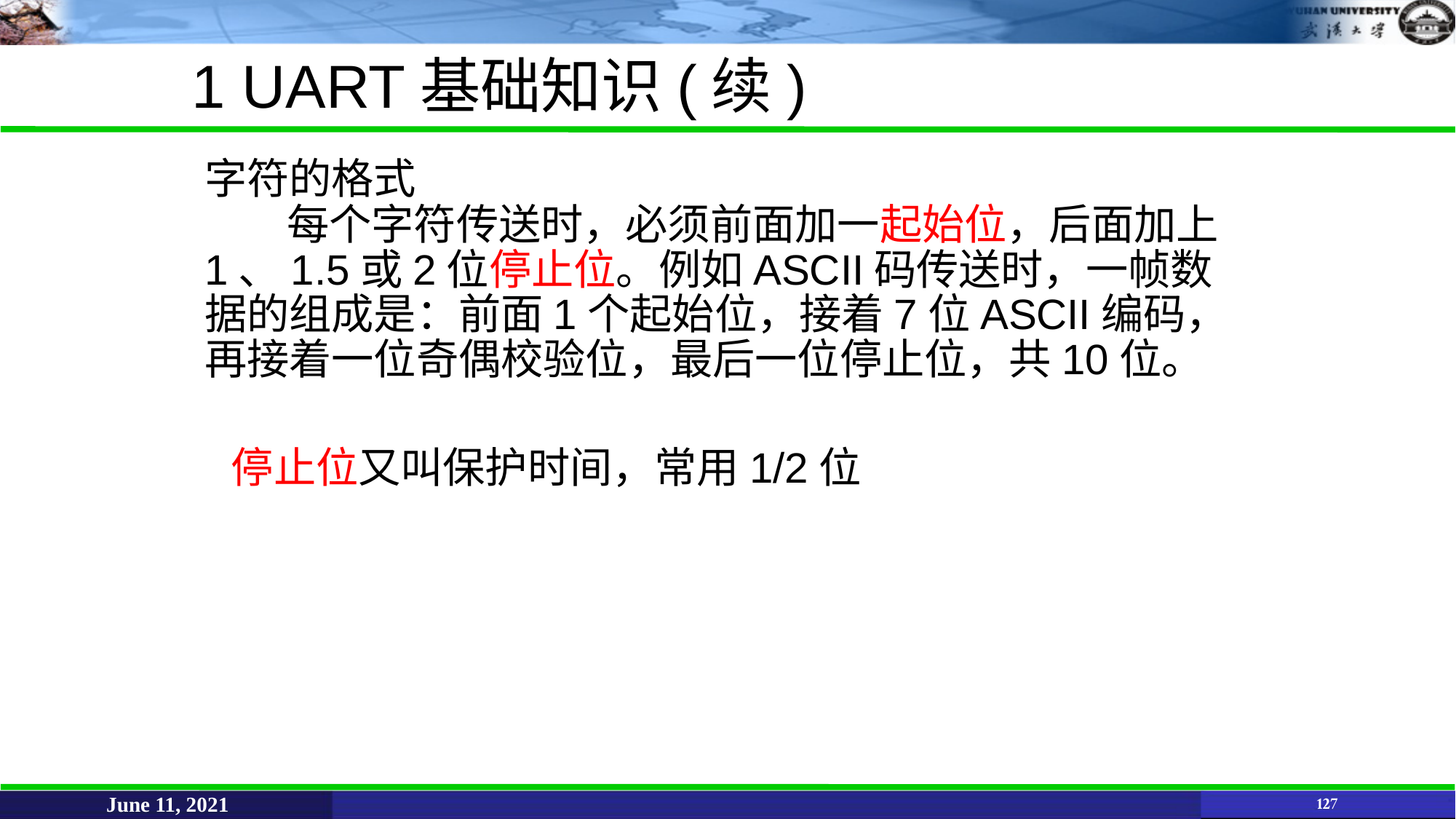

1 UART基础知识(续)
字符的格式
每个字符传送时，必须前面加一起始位，后面加上1、1.5或2位停止位。例如ASCII码传送时，一帧数据的组成是：前面1个起始位，接着7位ASCII编码，再接着一位奇偶校验位，最后一位停止位，共10位。

停止位又叫保护时间，常用1/2位
June 11, 2021

127